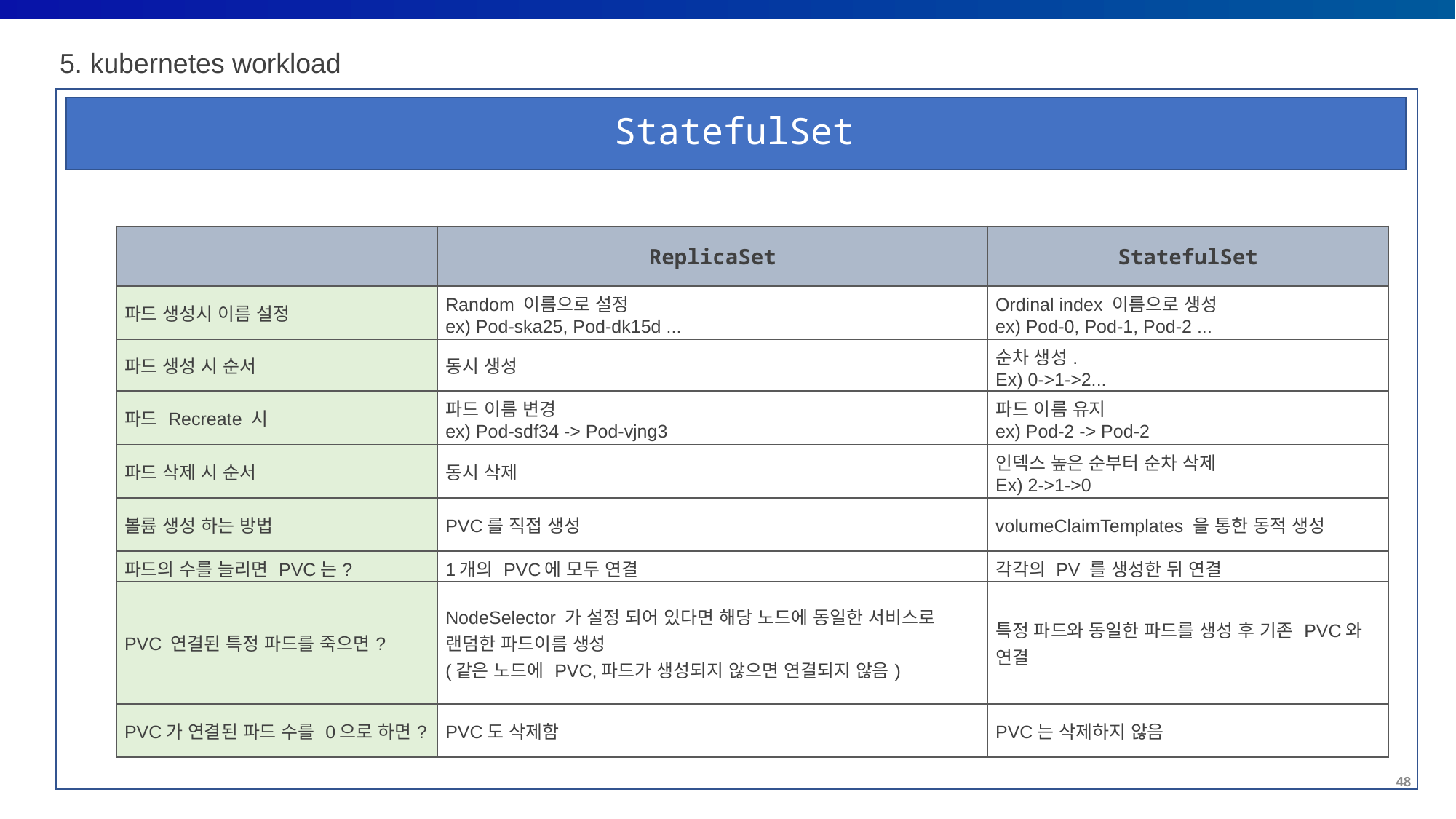

5. kubernetes workload

StatefulSet
|  | ReplicaSet | StatefulSet |
| --- | --- | --- |
| 파드 생성시 이름 설정 | Random 이름으로 설정 ex) Pod-ska25, Pod-dk15d ... | Ordinal index 이름으로 생성 ex) Pod-0, Pod-1, Pod-2 ... |
| 파드 생성 시 순서 | 동시 생성 | 순차 생성. Ex) 0->1->2... |
| 파드 Recreate 시 | 파드 이름 변경 ex) Pod-sdf34 -> Pod-vjng3 | 파드 이름 유지 ex) Pod-2 -> Pod-2 |
| 파드 삭제 시 순서 | 동시 삭제 | 인덱스 높은 순부터 순차 삭제 Ex) 2->1->0 |
| 볼륨 생성 하는 방법 | PVC를 직접 생성 | volumeClaimTemplates 을 통한 동적 생성 |
| 파드의 수를 늘리면 PVC는? | 1개의 PVC에 모두 연결 | 각각의 PV 를 생성한 뒤 연결 |
| PVC 연결된 특정 파드를 죽으면? | NodeSelector 가 설정 되어 있다면 해당 노드에 동일한 서비스로 랜덤한 파드이름 생성 (같은 노드에 PVC,파드가 생성되지 않으면 연결되지 않음) | 특정 파드와 동일한 파드를 생성 후 기존 PVC와 연결 |
| PVC가 연결된 파드 수를 0으로 하면? | PVC도 삭제함 | PVC는 삭제하지 않음 |